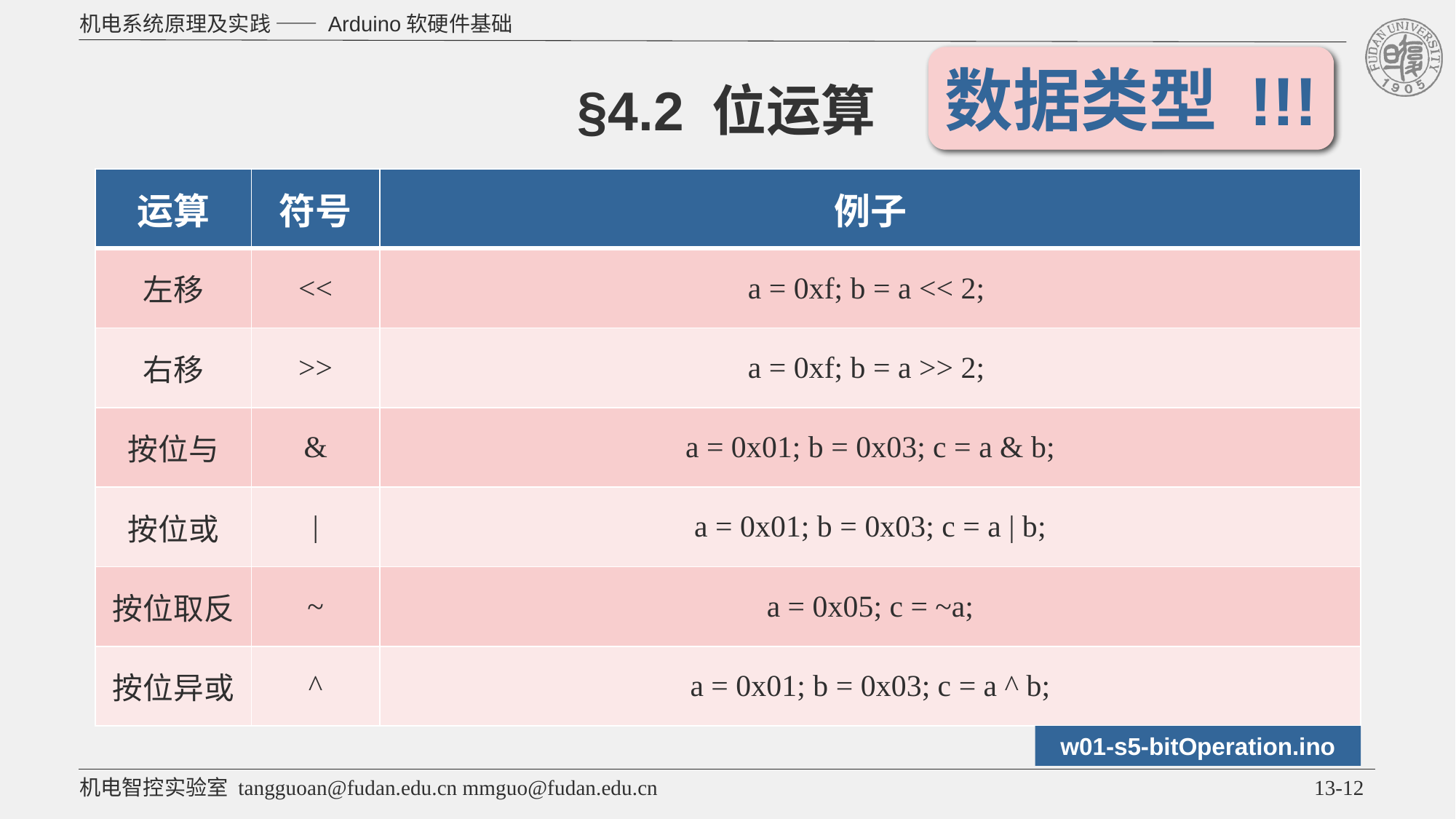

数据类型 !!!
# §4.2 位运算
| 运算 | 符号 | 例子 |
| --- | --- | --- |
| 左移 | << | a = 0xf; b = a << 2; |
| 右移 | >> | a = 0xf; b = a >> 2; |
| 按位与 | & | a = 0x01; b = 0x03; c = a & b; |
| 按位或 | | | a = 0x01; b = 0x03; c = a | b; |
| 按位取反 | ~ | a = 0x05; c = ~a; |
| 按位异或 | ^ | a = 0x01; b = 0x03; c = a ^ b; |
w01-s5-bitOperation.ino
13-12